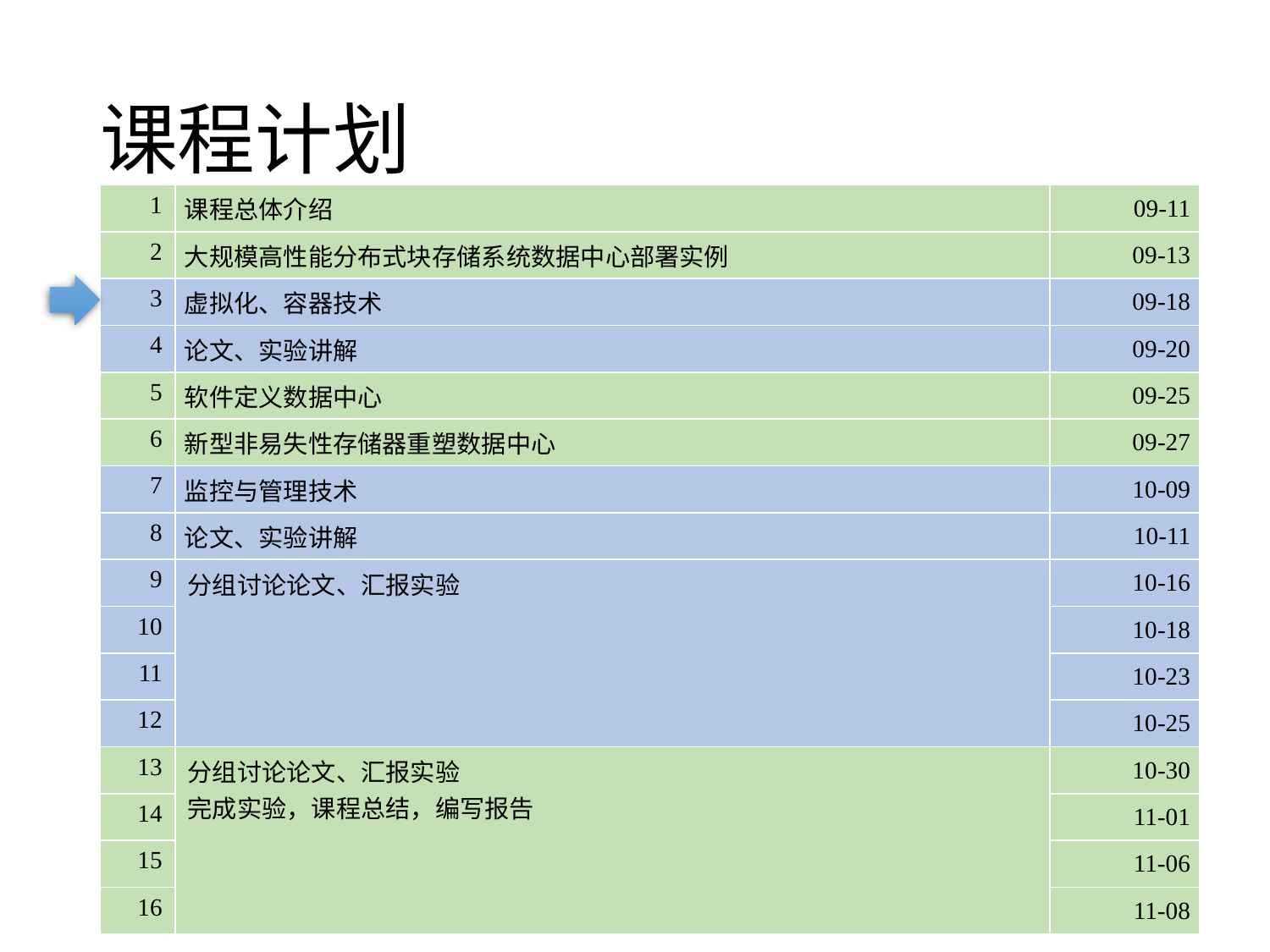

# 课程计划
| 1 | 课程总体介绍 | 09-11 |
| --- | --- | --- |
| 2 | 大规模高性能分布式块存储系统数据中心部署实例 | 09-13 |
| 3 | 虚拟化、容器技术 | 09-18 |
| 4 | 论文、实验讲解 | 09-20 |
| 5 | 软件定义数据中心 | 09-25 |
| 6 | 新型非易失性存储器重塑数据中心 | 09-27 |
| 7 | 监控与管理技术 | 10-09 |
| 8 | 论文、实验讲解 | 10-11 |
| 9 | 分组讨论论文、汇报实验 | 10-16 |
| 10 |  | 10-18 |
| 11 |  | 10-23 |
| 12 |  | 10-25 |
| 13 | 分组讨论论文、汇报实验 完成实验，课程总结，编写报告 | 10-30 |
| 14 |  | 11-01 |
| 15 |  | 11-06 |
| 16 |  | 11-08 |